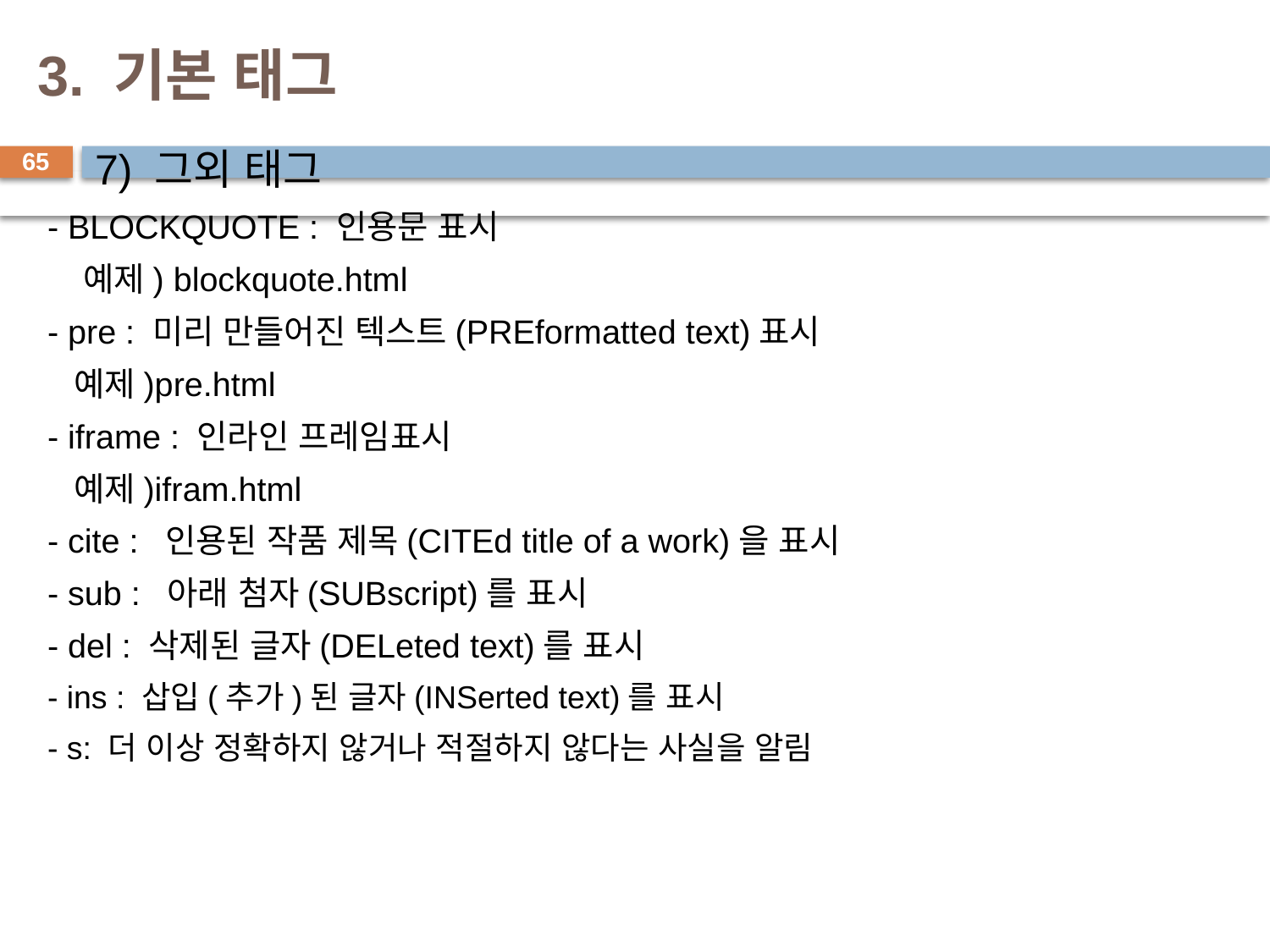

# 3. 기본 태그
    7) 그외 태그
- BLOCKQUOTE : 인용문 표시
   예제) blockquote.html
- pre : 미리 만들어진 텍스트(PREformatted text)표시
  예제)pre.html
- iframe : 인라인 프레임표시
  예제)ifram.html
- cite :  인용된 작품 제목(CITEd title of a work)을 표시
- sub :  아래 첨자(SUBscript)를 표시
- del : 삭제된 글자(DELeted text)를 표시
- ins : 삽입(추가)된 글자(INSerted text)를 표시
- s: 더 이상 정확하지 않거나 적절하지 않다는 사실을 알림

65